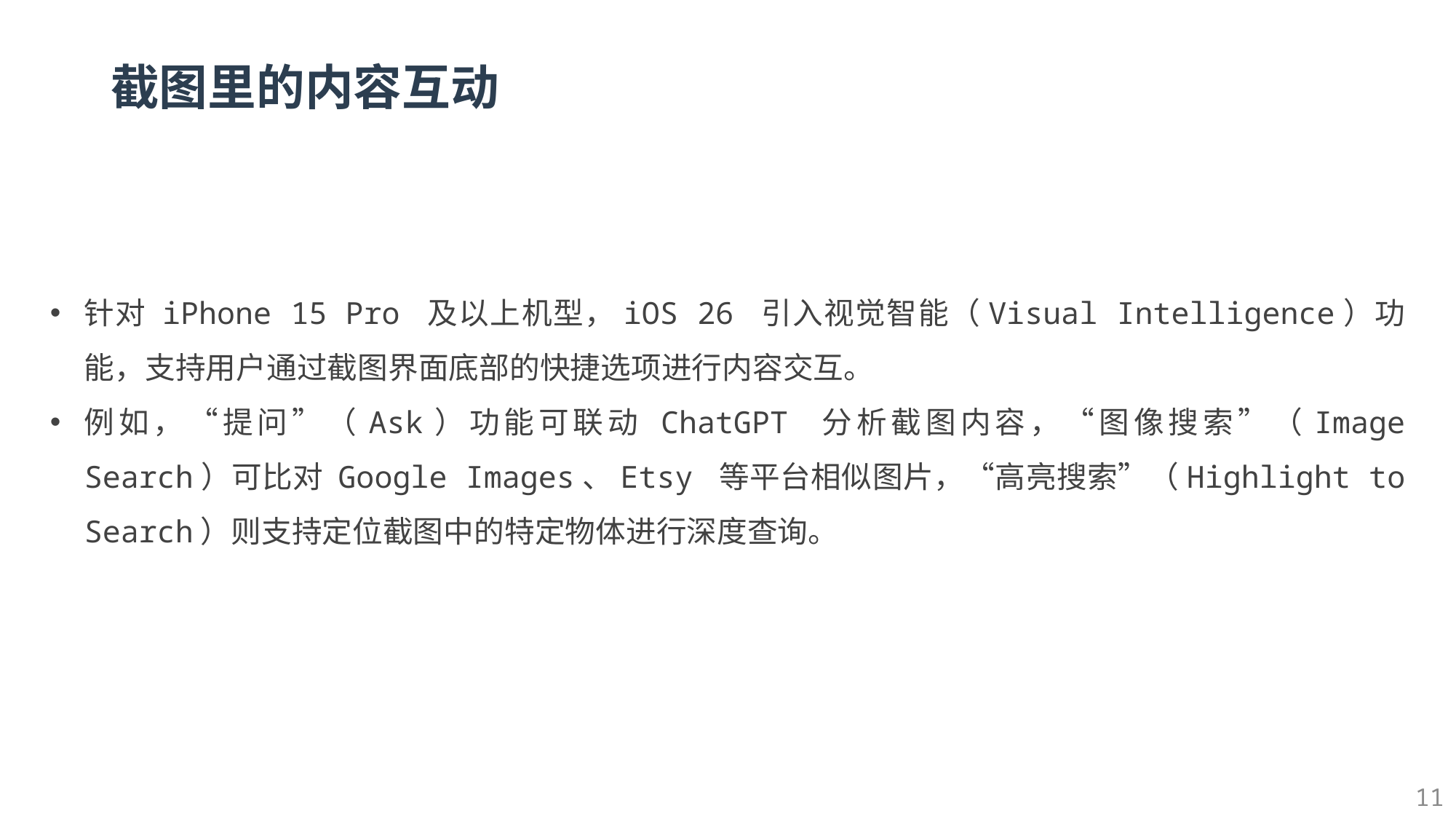

# 截图里的内容互动
针对 iPhone 15 Pro 及以上机型，iOS 26 引入视觉智能（Visual Intelligence）功能，支持用户通过截图界面底部的快捷选项进行内容交互。
例如，“提问”（Ask）功能可联动 ChatGPT 分析截图内容，“图像搜索”（Image Search）可比对 Google Images、Etsy 等平台相似图片，“高亮搜索”（Highlight to Search）则支持定位截图中的特定物体进行深度查询。
11